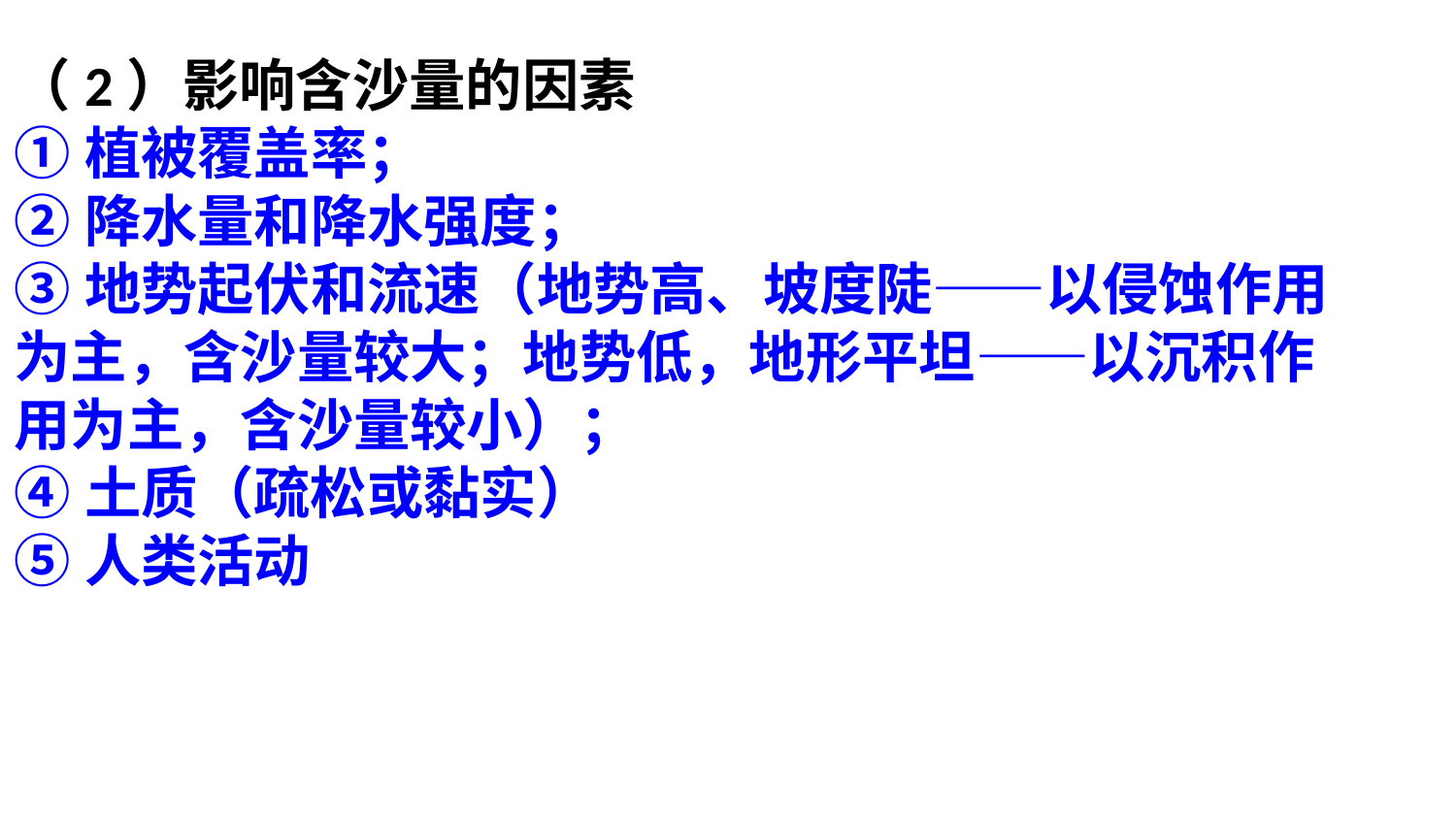

（2）影响含沙量的因素
①植被覆盖率；
②降水量和降水强度；
③地势起伏和流速（地势高、坡度陡——以侵蚀作用为主，含沙量较大；地势低，地形平坦——以沉积作用为主，含沙量较小）；
④土质（疏松或黏实）
⑤人类活动